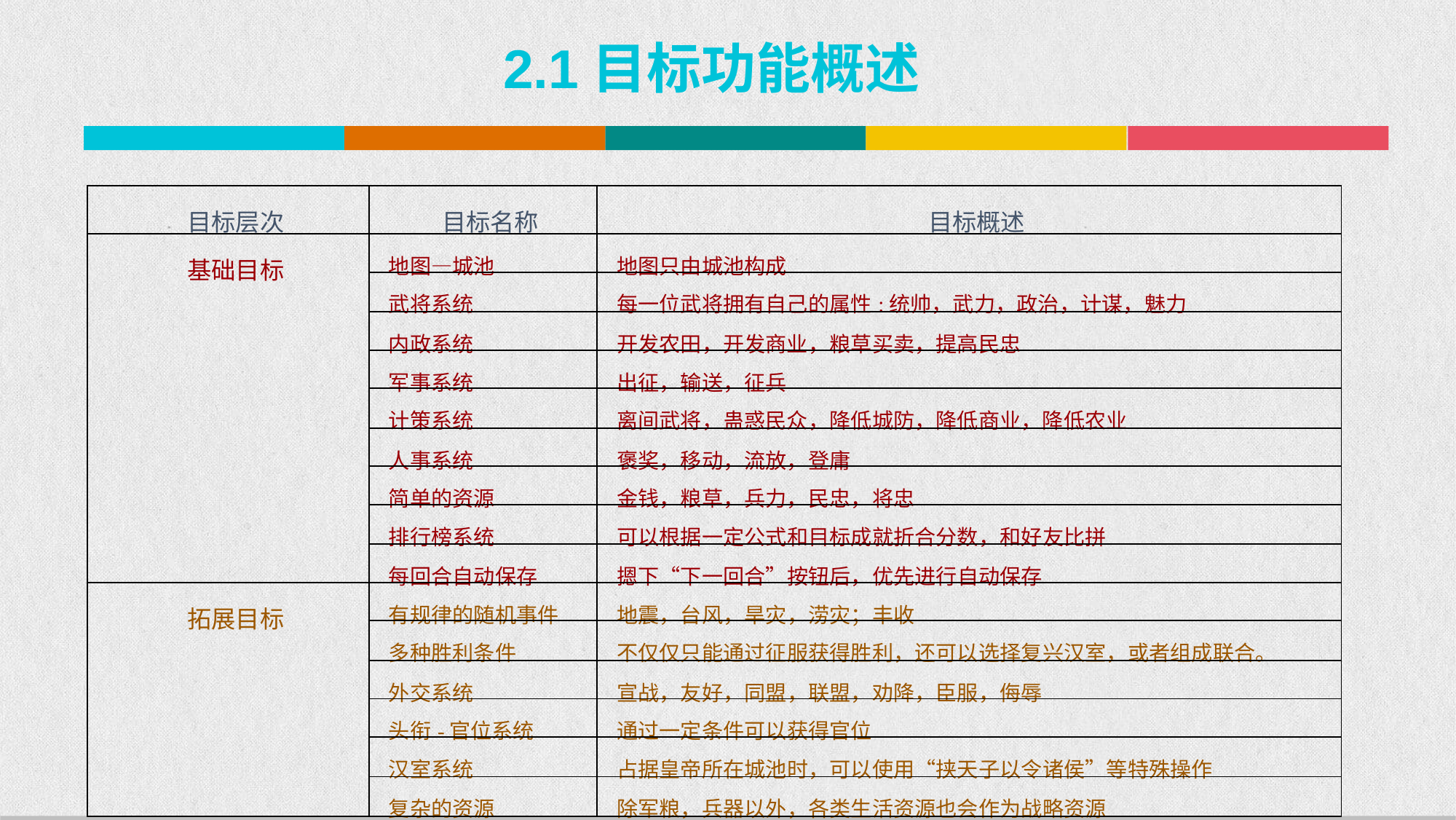

2.1目标功能概述

| 目标层次 | 目标名称 | 目标概述 |
| --- | --- | --- |
| 基础目标 | 地图—城池 | 地图只由城池构成 |
|  | 武将系统 | 每一位武将拥有自己的属性:统帅，武力，政治，计谋，魅力 |
|  | 内政系统 | 开发农田，开发商业，粮草买卖，提高民忠 |
|  | 军事系统 | 出征，输送，征兵 |
|  | 计策系统 | 离间武将，蛊惑民众，降低城防，降低商业，降低农业 |
|  | 人事系统 | 褒奖，移动，流放，登庸 |
|  | 简单的资源 | 金钱，粮草，兵力，民忠，将忠 |
|  | 排行榜系统 | 可以根据一定公式和目标成就折合分数，和好友比拼 |
|  | 每回合自动保存 | 摁下“下一回合”按钮后，优先进行自动保存 |
| 拓展目标 | 有规律的随机事件 | 地震，台风，旱灾，涝灾；丰收 |
|  | 多种胜利条件 | 不仅仅只能通过征服获得胜利，还可以选择复兴汉室，或者组成联合。 |
|  | 外交系统 | 宣战，友好，同盟，联盟，劝降，臣服，侮辱 |
|  | 头衔-官位系统 | 通过一定条件可以获得官位 |
|  | 汉室系统 | 占据皇帝所在城池时，可以使用“挟天子以令诸侯”等特殊操作 |
|  | 复杂的资源 | 除军粮，兵器以外，各类生活资源也会作为战略资源 |